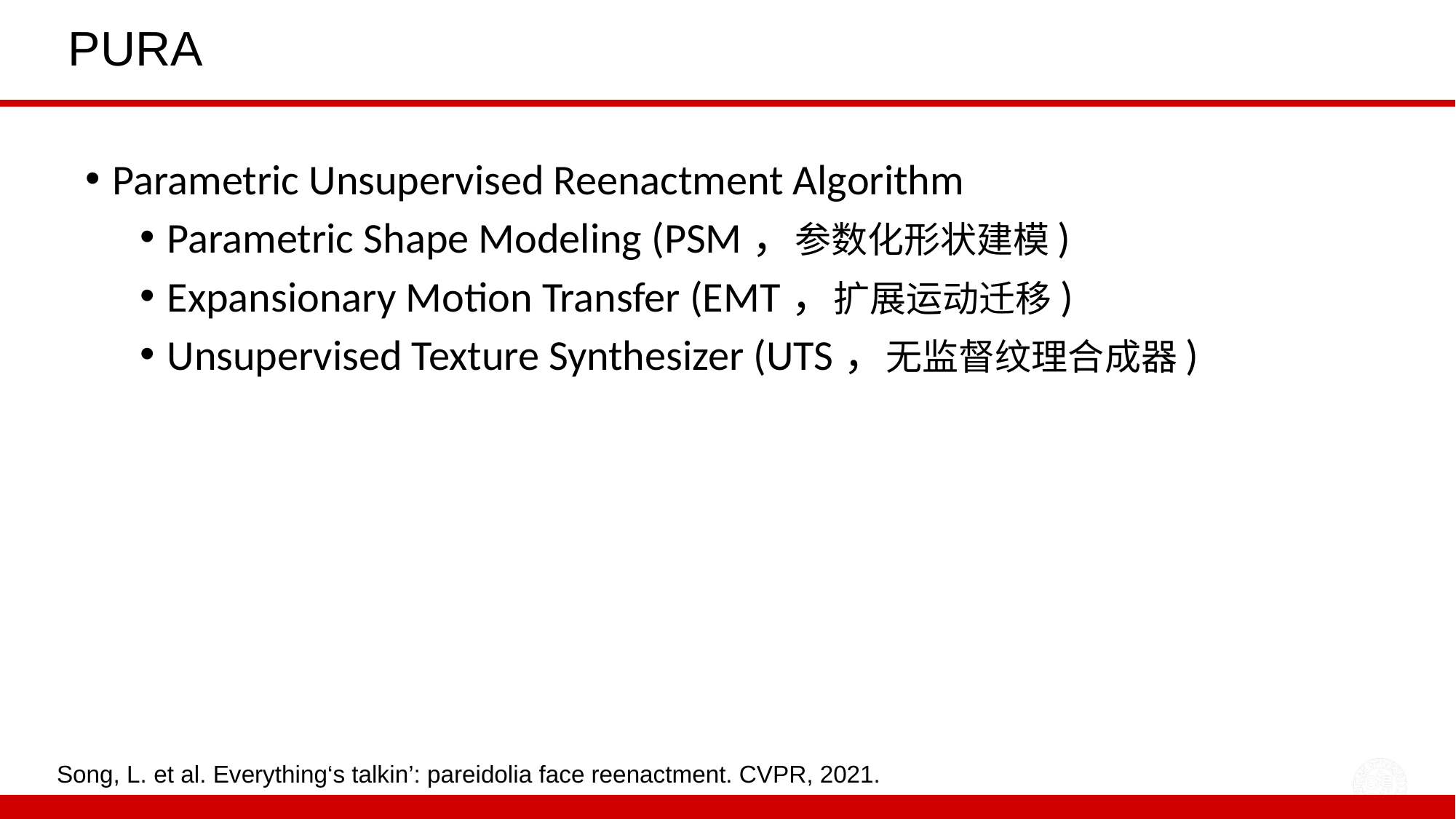

# PURA
Parametric Unsupervised Reenactment Algorithm
Parametric Shape Modeling (PSM，参数化形状建模)
Expansionary Motion Transfer (EMT，扩展运动迁移)
Unsupervised Texture Synthesizer (UTS，无监督纹理合成器)
Song, L. et al. Everything‘s talkin’: pareidolia face reenactment. CVPR, 2021.